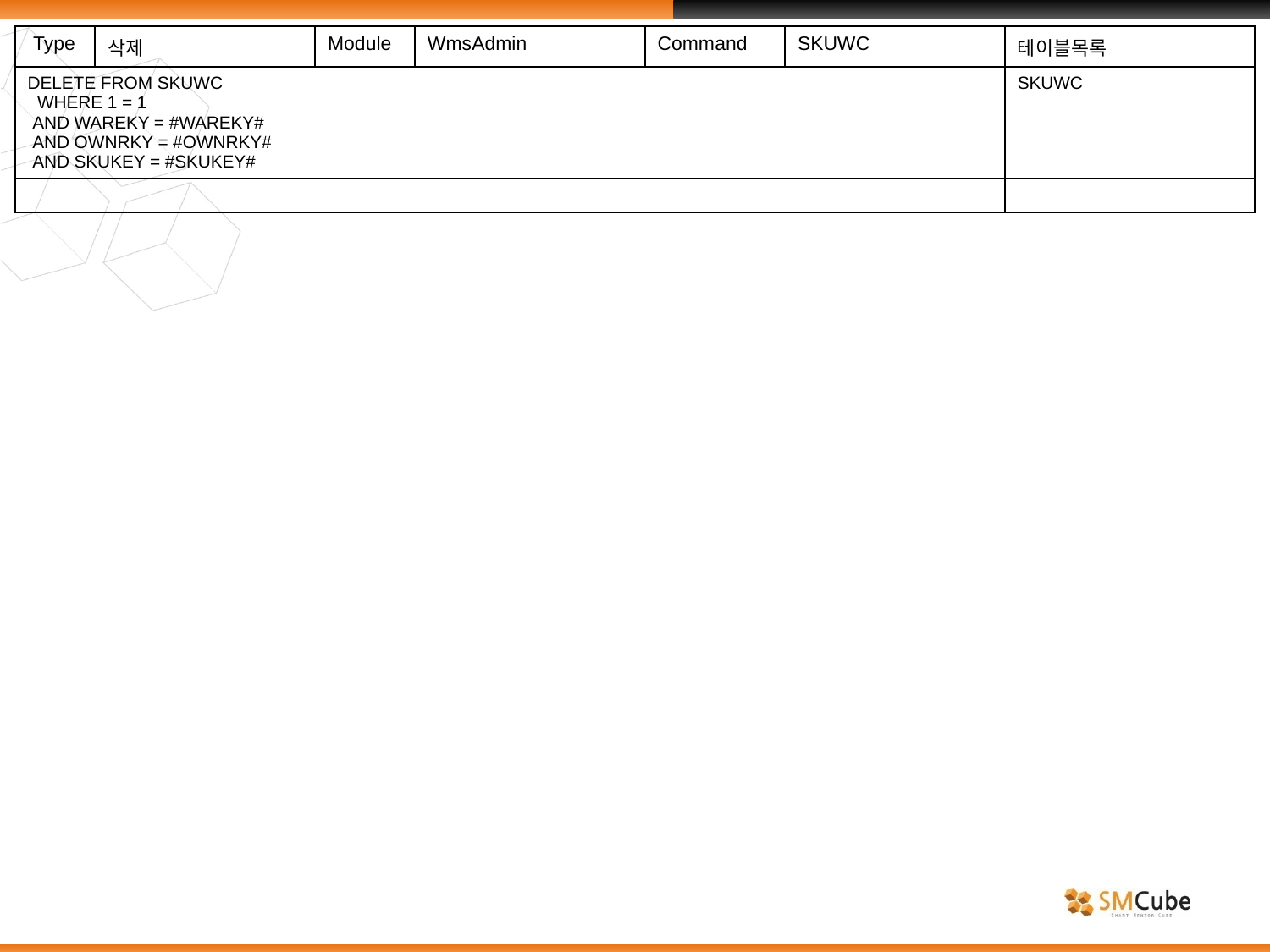

| Type | 삭제 | Module | WmsAdmin | Command | SKUWC | 테이블목록 |
| --- | --- | --- | --- | --- | --- | --- |
| DELETE FROM SKUWC WHERE 1 = 1 AND WAREKY = #WAREKY# AND OWNRKY = #OWNRKY# AND SKUKEY = #SKUKEY# |  |  |  |  |  | SKUWC |
|  |  |  |  |  |  |  |